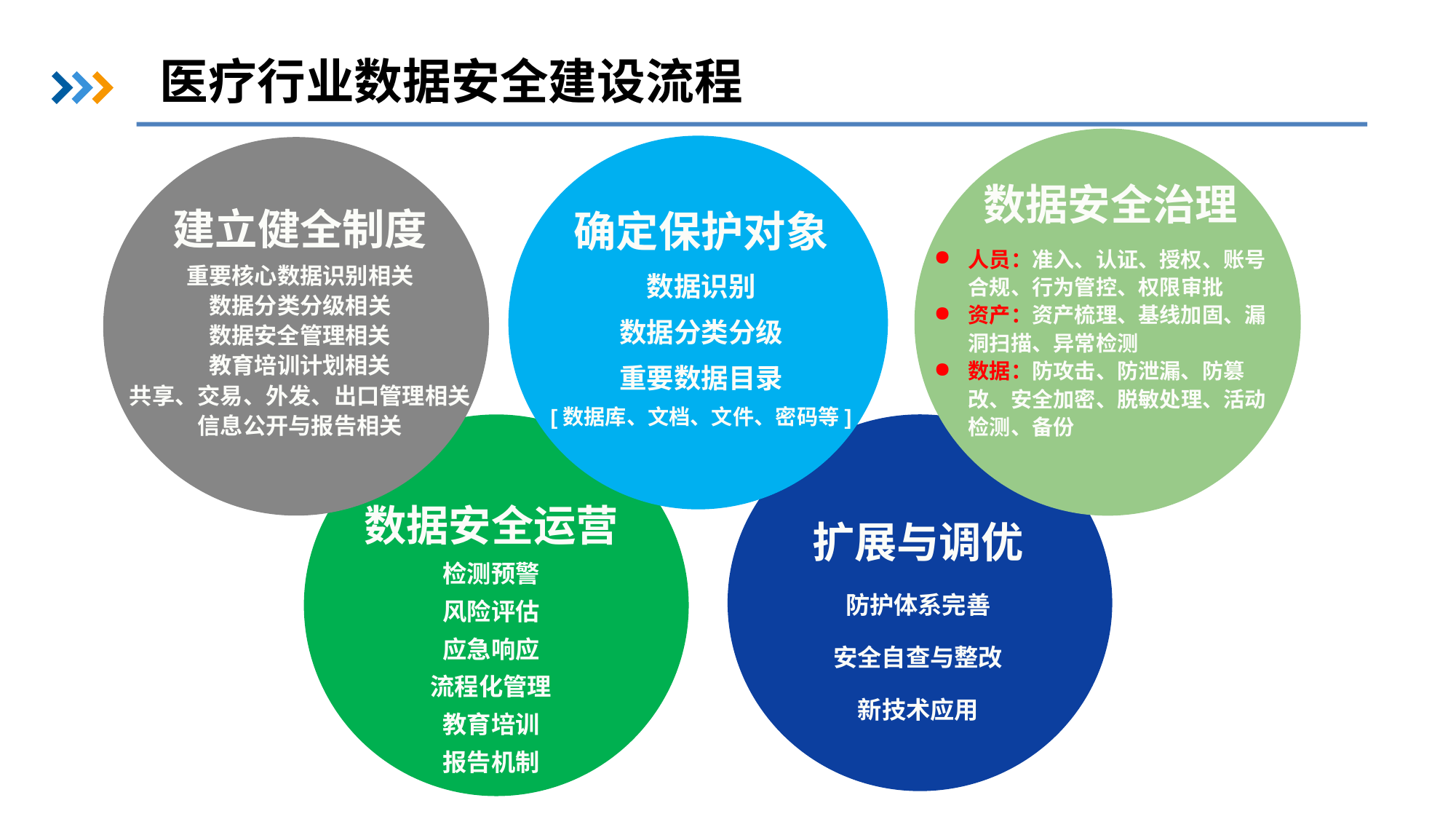

医疗行业数据安全建设流程

数据安全治理
确定保护对象
数据识别
数据分类分级
重要数据目录
[数据库、文档、文件、密码等]
建立健全制度
重要核心数据识别相关
数据分类分级相关
数据安全管理相关
教育培训计划相关
共享、交易、外发、出口管理相关
信息公开与报告相关
人员：准入、认证、授权、账号合规、行为管控、权限审批
资产：资产梳理、基线加固、漏洞扫描、异常检测
数据：防攻击、防泄漏、防篡改、安全加密、脱敏处理、活动检测、备份

数据安全运营
检测预警
风险评估
应急响应
流程化管理
教育培训
报告机制
扩展与调优
防护体系完善
安全自查与整改
新技术应用